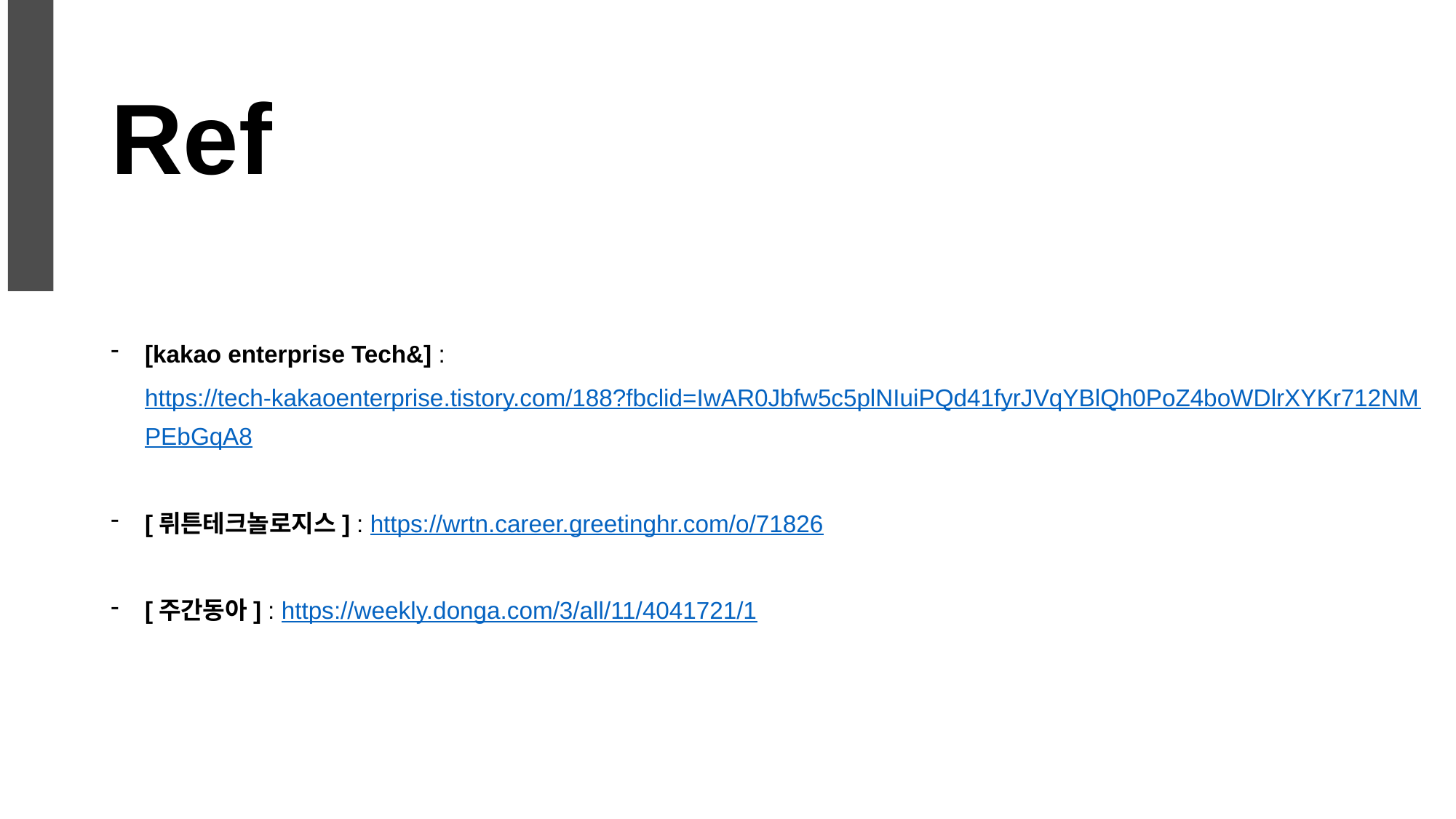

# Ref
[kakao enterprise Tech&] : https://tech-kakaoenterprise.tistory.com/188?fbclid=IwAR0Jbfw5c5plNIuiPQd41fyrJVqYBlQh0PoZ4boWDlrXYKr712NMPEbGqA8

[뤼튼테크놀로지스] : https://wrtn.career.greetinghr.com/o/71826

[주간동아] : https://weekly.donga.com/3/all/11/4041721/1